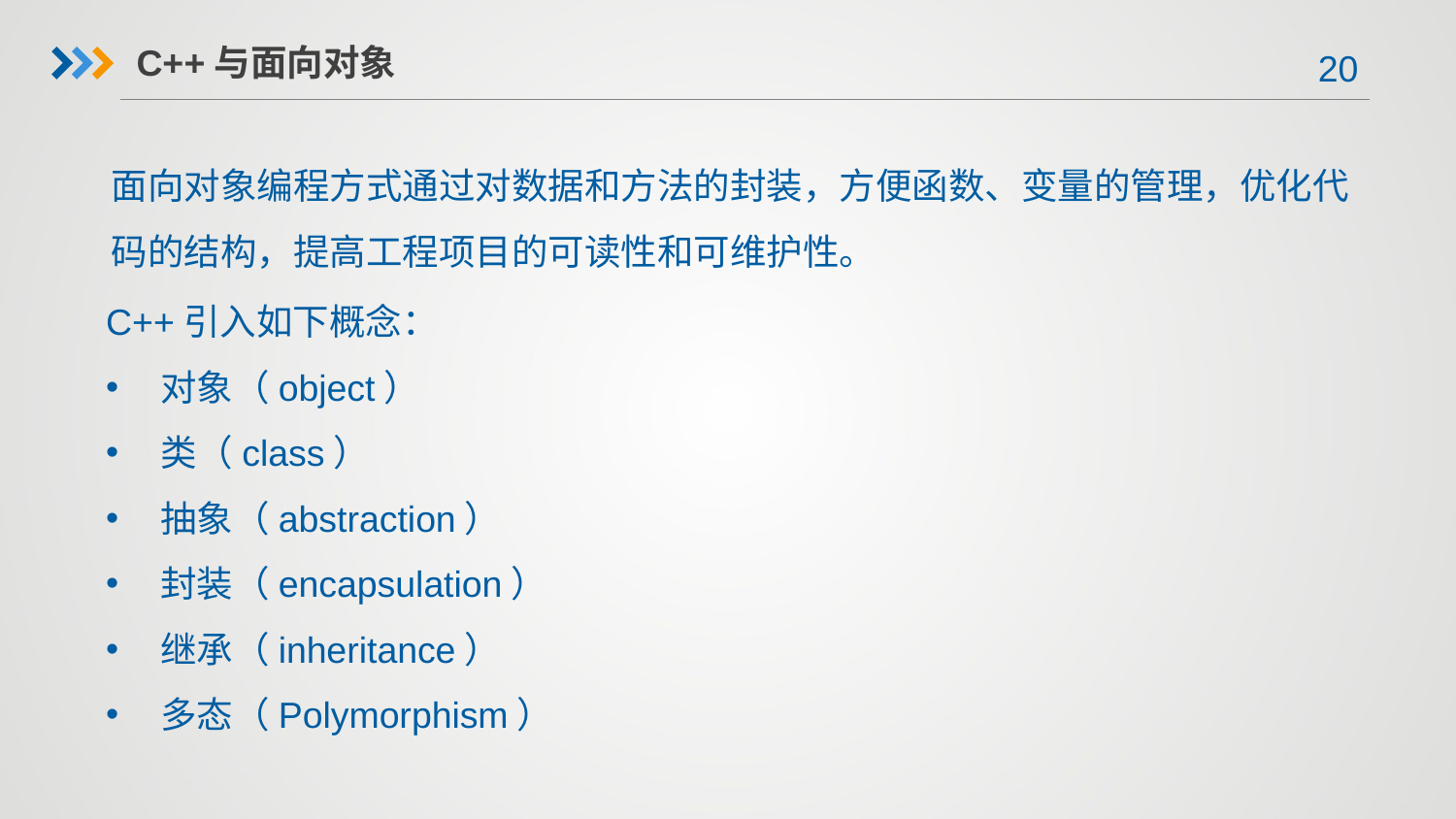

C++与面向对象
面向对象编程方式通过对数据和方法的封装，方便函数、变量的管理，优化代码的结构，提高工程项目的可读性和可维护性。
C++引入如下概念：
对象（object）
类（class）
抽象（abstraction）
封装（encapsulation）
继承（inheritance）
多态（Polymorphism）